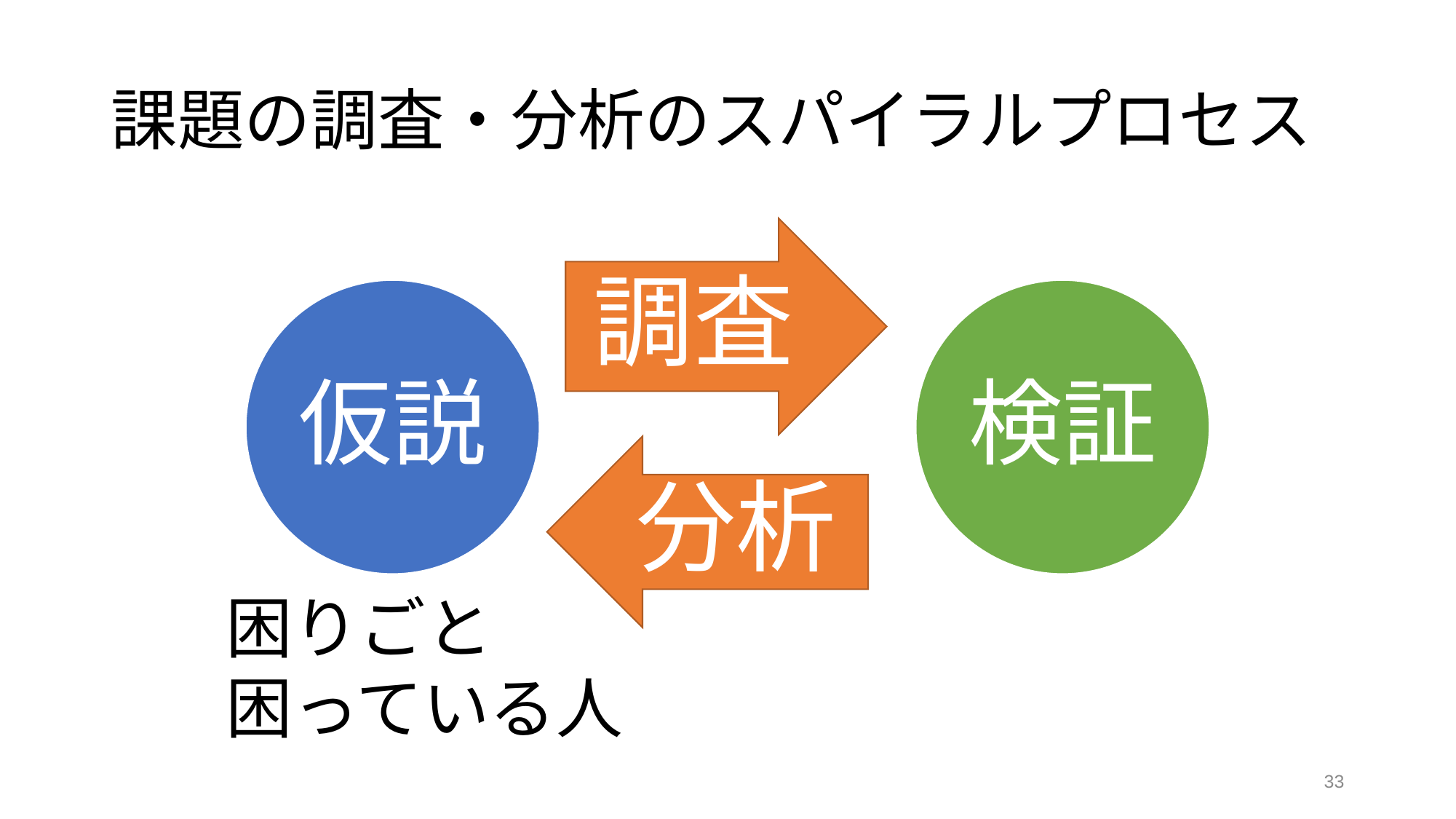

# 課題の調査・分析のスパイラルプロセス
仮説
調査
検証
分析
困りごと
困っている人
33